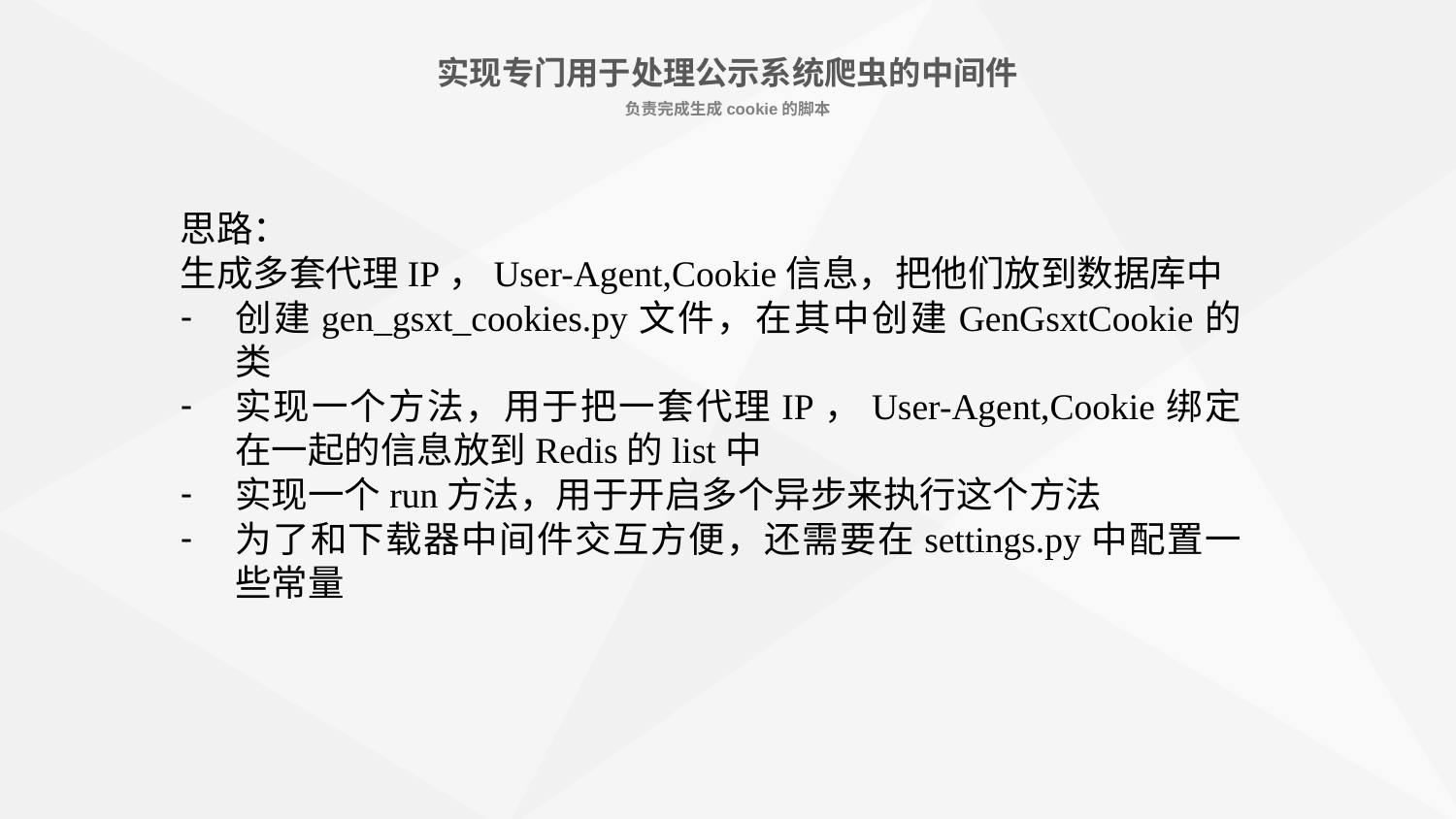

实现专门用于处理公示系统爬虫的中间件
负责完成生成cookie的脚本
思路：
生成多套代理IP，User-Agent,Cookie信息，把他们放到数据库中
创建gen_gsxt_cookies.py文件，在其中创建GenGsxtCookie的类
实现一个方法，用于把一套代理IP，User-Agent,Cookie绑定在一起的信息放到Redis的list中
实现一个run方法，用于开启多个异步来执行这个方法
为了和下载器中间件交互方便，还需要在settings.py中配置一些常量